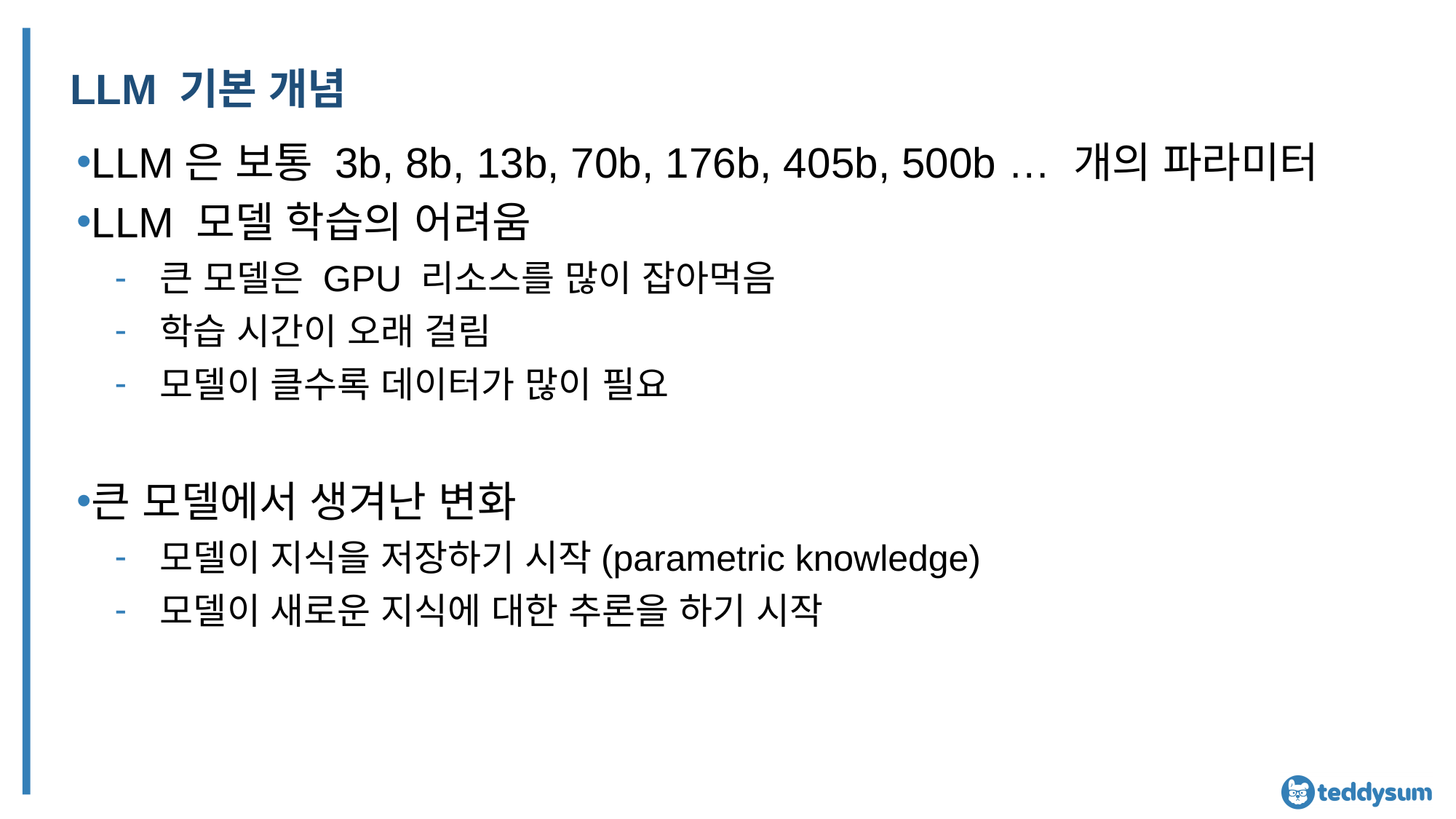

# LLM 기본 개념
LLM은 보통 3b, 8b, 13b, 70b, 176b, 405b, 500b … 개의 파라미터
LLM 모델 학습의 어려움
큰 모델은 GPU 리소스를 많이 잡아먹음
학습 시간이 오래 걸림
모델이 클수록 데이터가 많이 필요

큰 모델에서 생겨난 변화
모델이 지식을 저장하기 시작(parametric knowledge)
모델이 새로운 지식에 대한 추론을 하기 시작